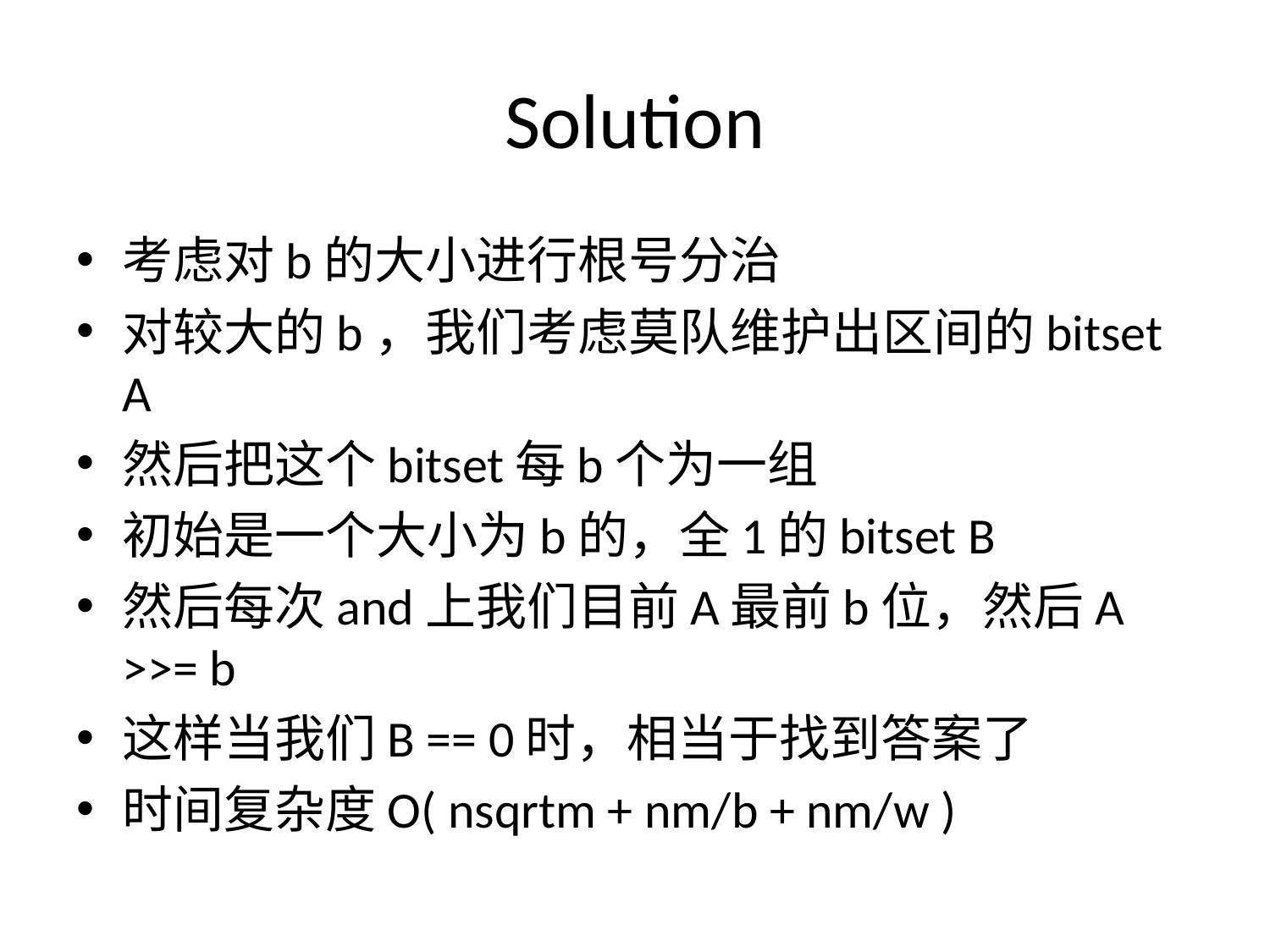

# Solution
考虑对b的大小进行根号分治
对较大的b，我们考虑莫队维护出区间的bitset A
然后把这个bitset每b个为一组
初始是一个大小为b的，全1的bitset B
然后每次and上我们目前A最前b位，然后A >>= b
这样当我们B == 0时，相当于找到答案了
时间复杂度O( nsqrtm + nm/b + nm/w )